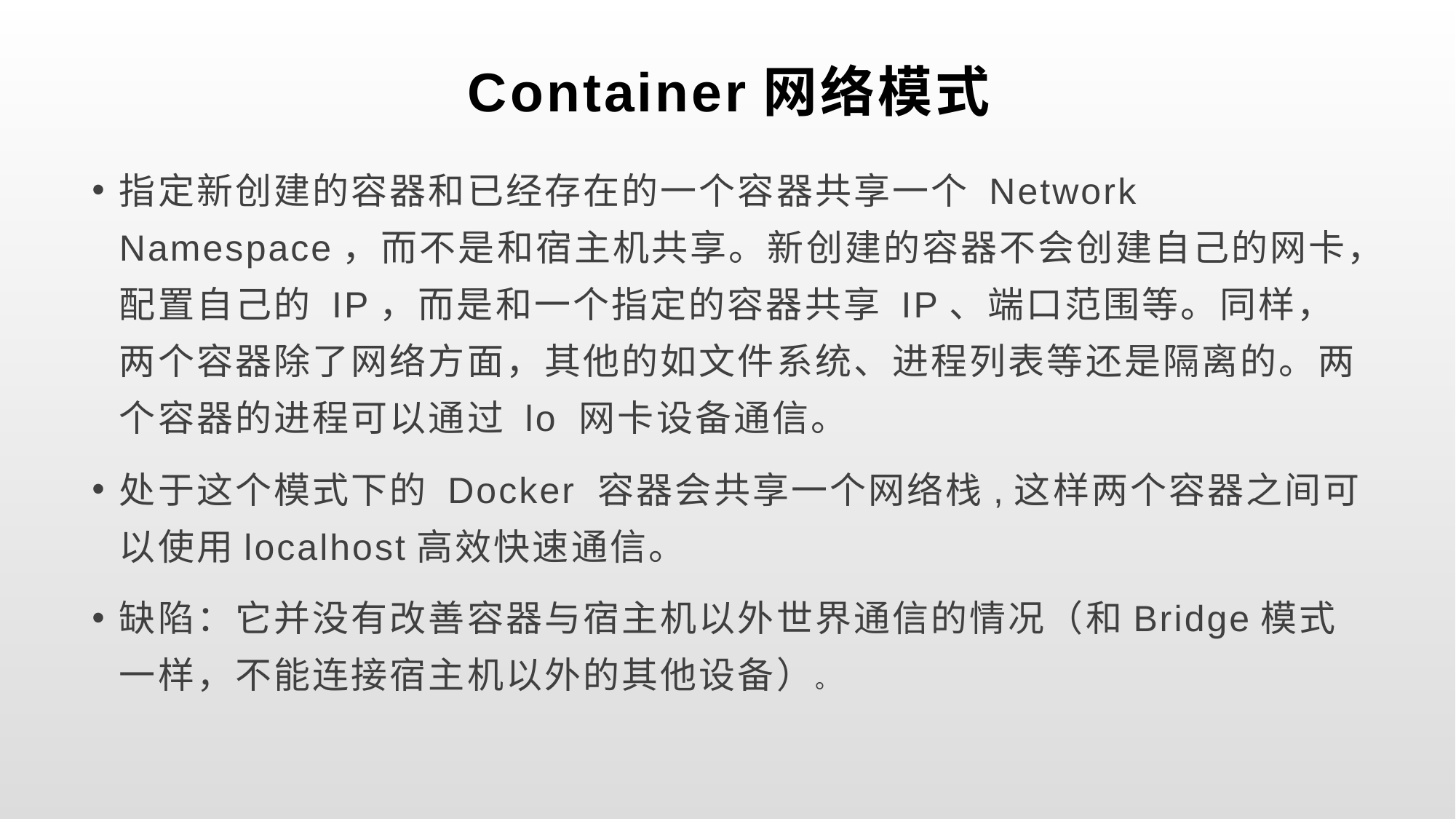

# Container网络模式
指定新创建的容器和已经存在的一个容器共享一个 Network Namespace，而不是和宿主机共享。新创建的容器不会创建自己的网卡，配置自己的 IP，而是和一个指定的容器共享 IP、端口范围等。同样，两个容器除了网络方面，其他的如文件系统、进程列表等还是隔离的。两个容器的进程可以通过 lo 网卡设备通信。
处于这个模式下的 Docker 容器会共享一个网络栈,这样两个容器之间可以使用localhost高效快速通信。
缺陷：它并没有改善容器与宿主机以外世界通信的情况（和Bridge模式一样，不能连接宿主机以外的其他设备）。